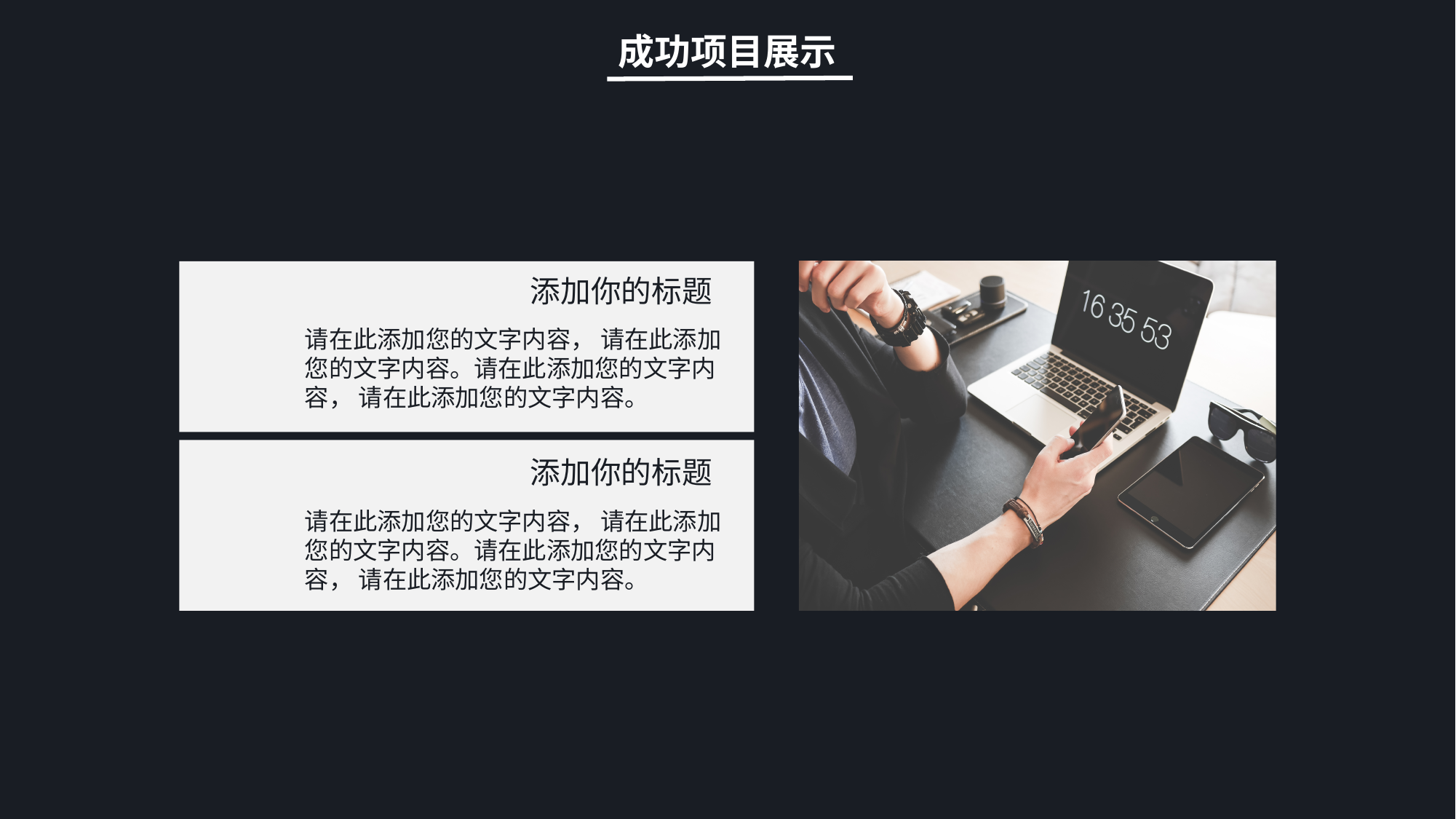

成功项目展示

添加你的标题
请在此添加您的文字内容， 请在此添加您的文字内容。请在此添加您的文字内容， 请在此添加您的文字内容。

添加你的标题
请在此添加您的文字内容， 请在此添加您的文字内容。请在此添加您的文字内容， 请在此添加您的文字内容。